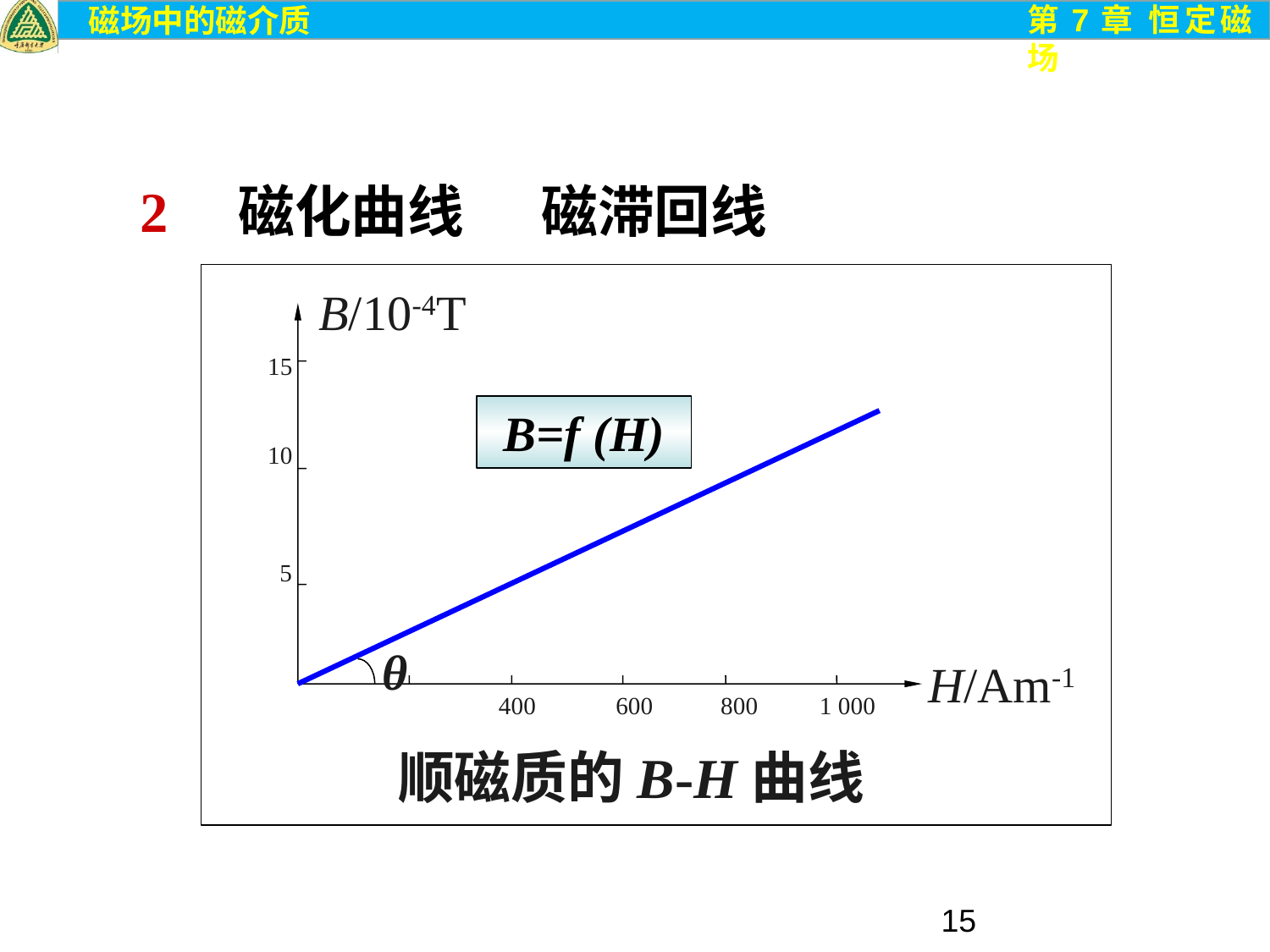

2    磁化曲线      磁滞回线

B/10-4T

15

10

  5

B=f (H)

θ
H/Am-1

400             600           800          1 000

顺磁质的B-H曲线
15